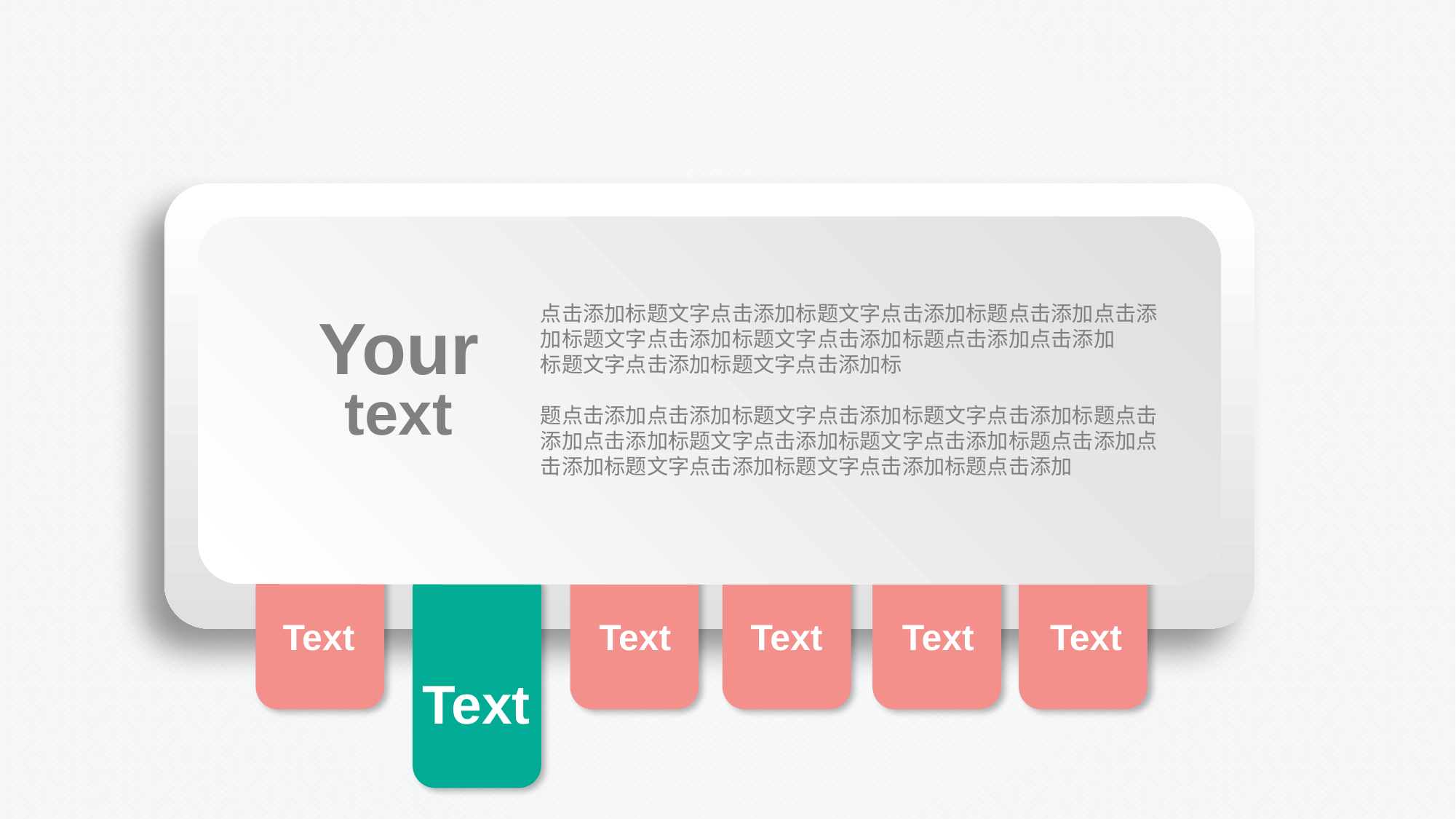

点击添加标题文字点击添加标题文字点击添加标题点击添加点击添加标题文字点击添加标题文字点击添加标题点击添加点击添加
标题文字点击添加标题文字点击添加标

题点击添加点击添加标题文字点击添加标题文字点击添加标题点击添加点击添加标题文字点击添加标题文字点击添加标题点击添加点击添加标题文字点击添加标题文字点击添加标题点击添加

Your text

Text
Text
Text
Text
Text
Text